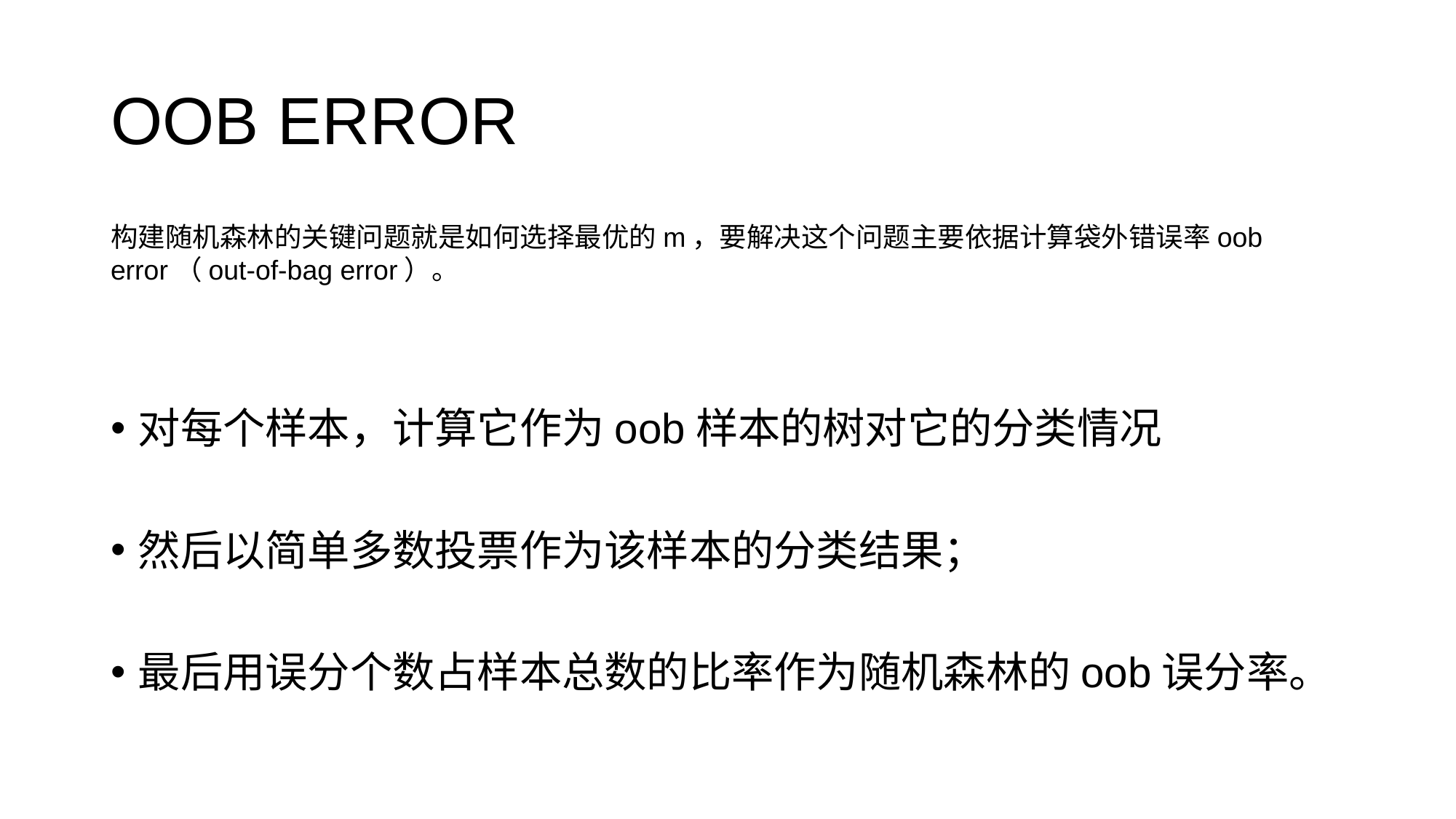

# OOB ERROR
构建随机森林的关键问题就是如何选择最优的m，要解决这个问题主要依据计算袋外错误率oob error（out-of-bag error）。

对每个样本，计算它作为oob样本的树对它的分类情况

然后以简单多数投票作为该样本的分类结果；

最后用误分个数占样本总数的比率作为随机森林的oob误分率。